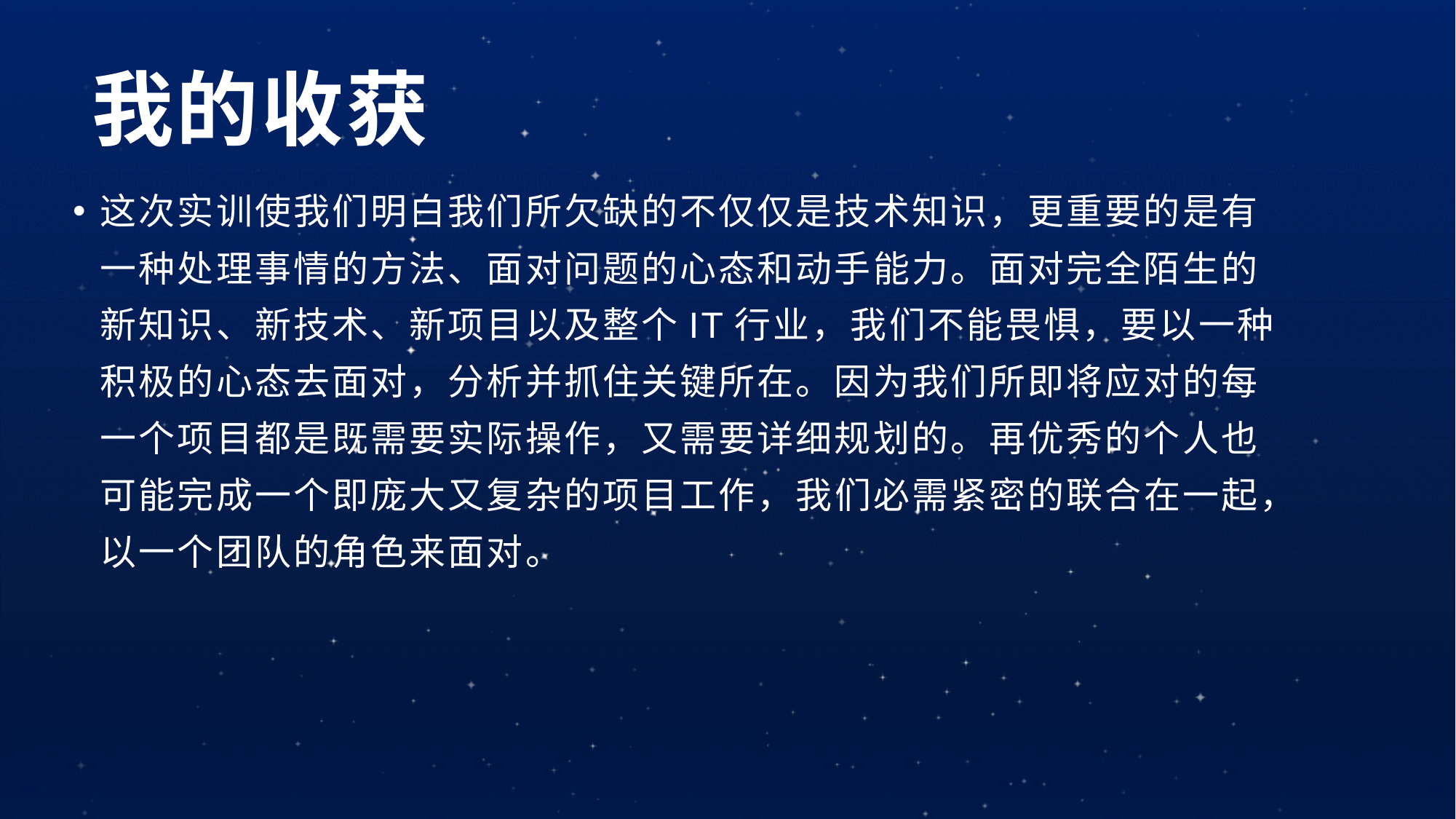

# 我的收获
这次实训使我们明白我们所欠缺的不仅仅是技术知识，更重要的是有一种处理事情的方法、面对问题的心态和动手能力。面对完全陌生的新知识、新技术、新项目以及整个IT行业，我们不能畏惧，要以一种积极的心态去面对，分析并抓住关键所在。因为我们所即将应对的每一个项目都是既需要实际操作，又需要详细规划的。再优秀的个人也可能完成一个即庞大又复杂的项目工作，我们必需紧密的联合在一起，以一个团队的角色来面对。